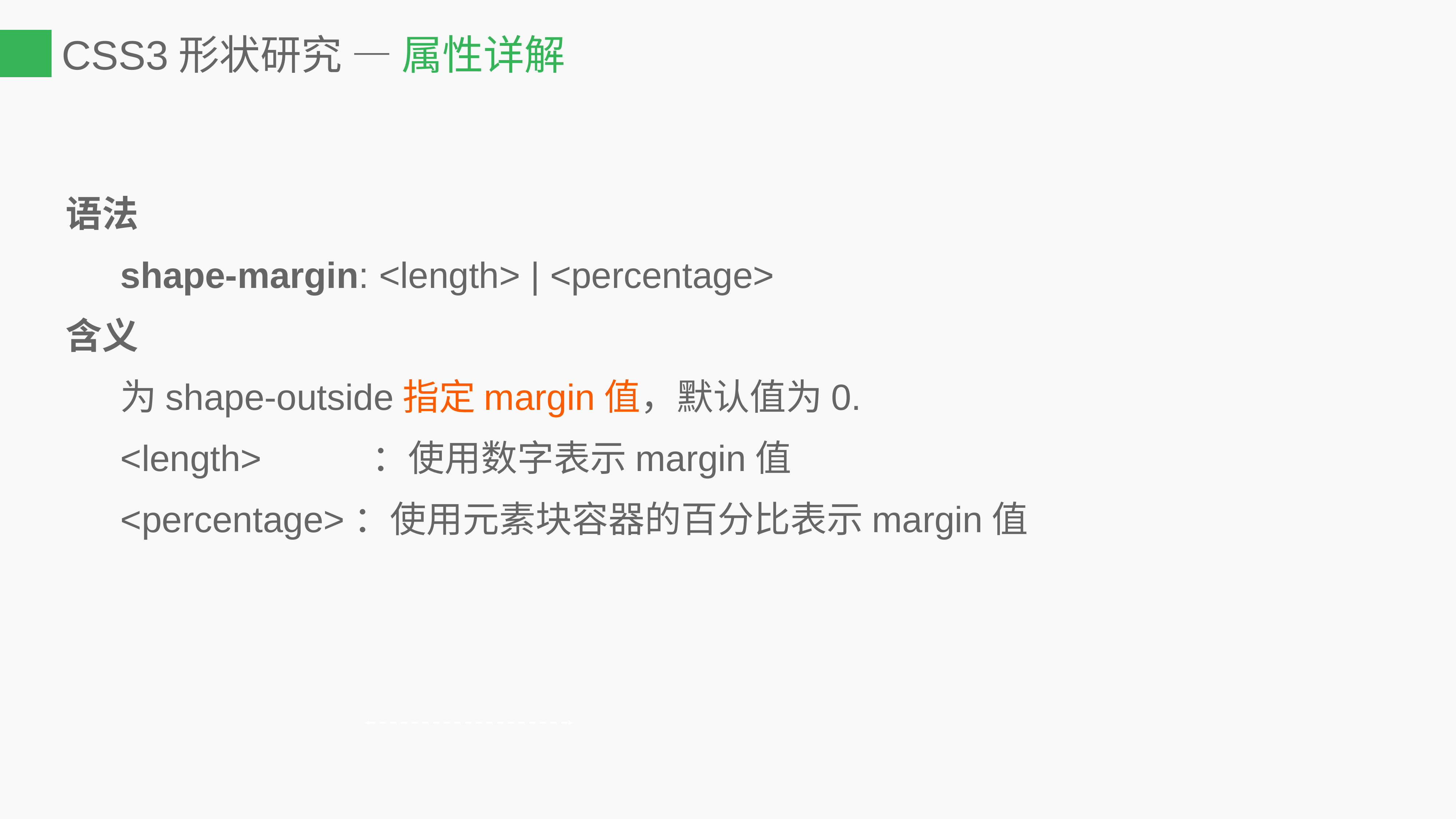

# CSS3形状研究 — 属性详解
语法
	shape-margin: <length> | <percentage>
含义
	为shape-outside指定margin值，默认值为0.
	<length>          ：使用数字表示margin值
	<percentage>：使用元素块容器的百分比表示margin值